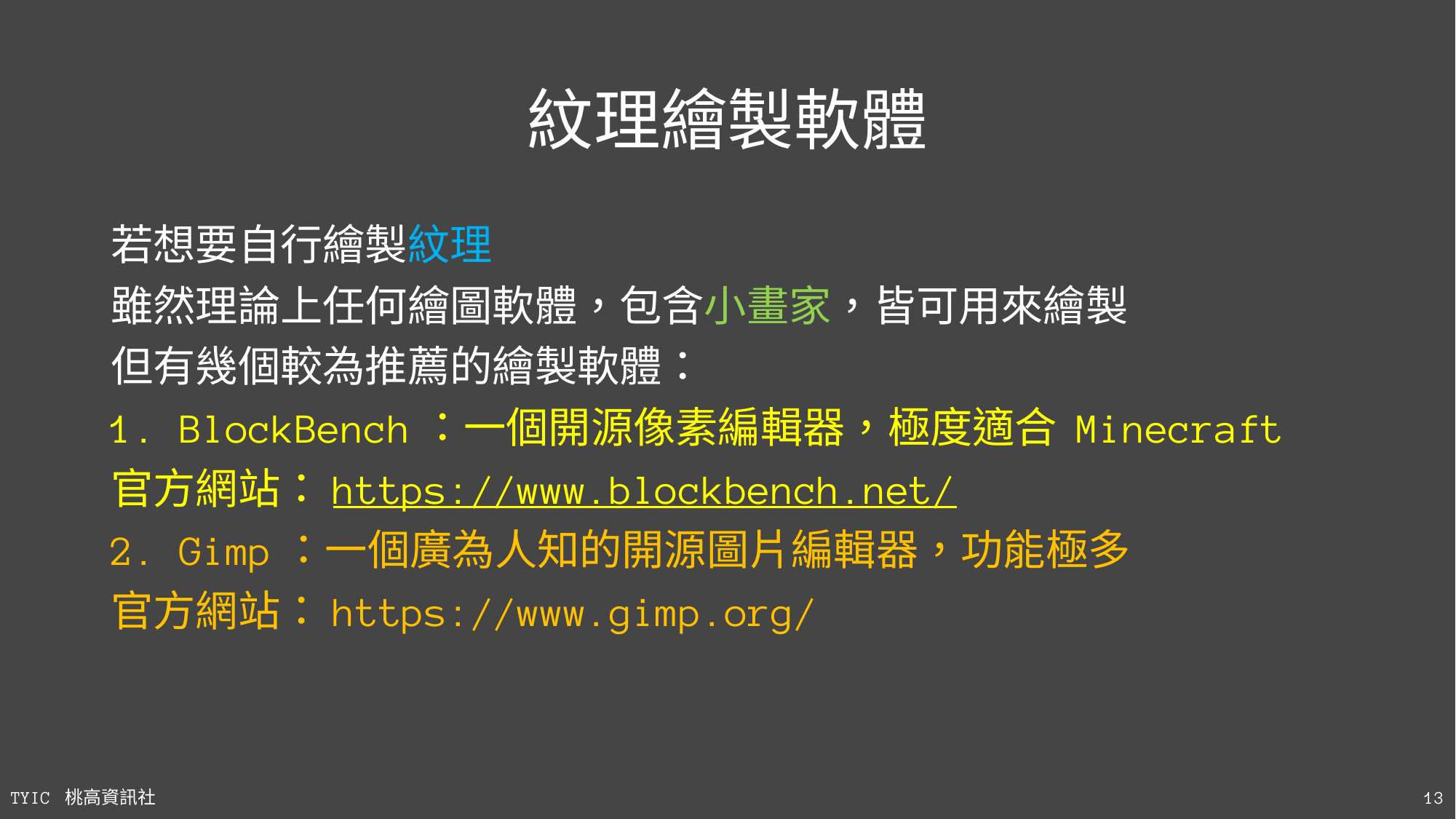

# 紋理繪製軟體
若想要自行繪製紋理
雖然理論上任何繪圖軟體，包含小畫家，皆可用來繪製
但有幾個較為推薦的繪製軟體：
1. BlockBench：一個開源像素編輯器，極度適合 Minecraft
官方網站：https://www.blockbench.net/
2. Gimp：一個廣為人知的開源圖片編輯器，功能極多
官方網站：https://www.gimp.org/